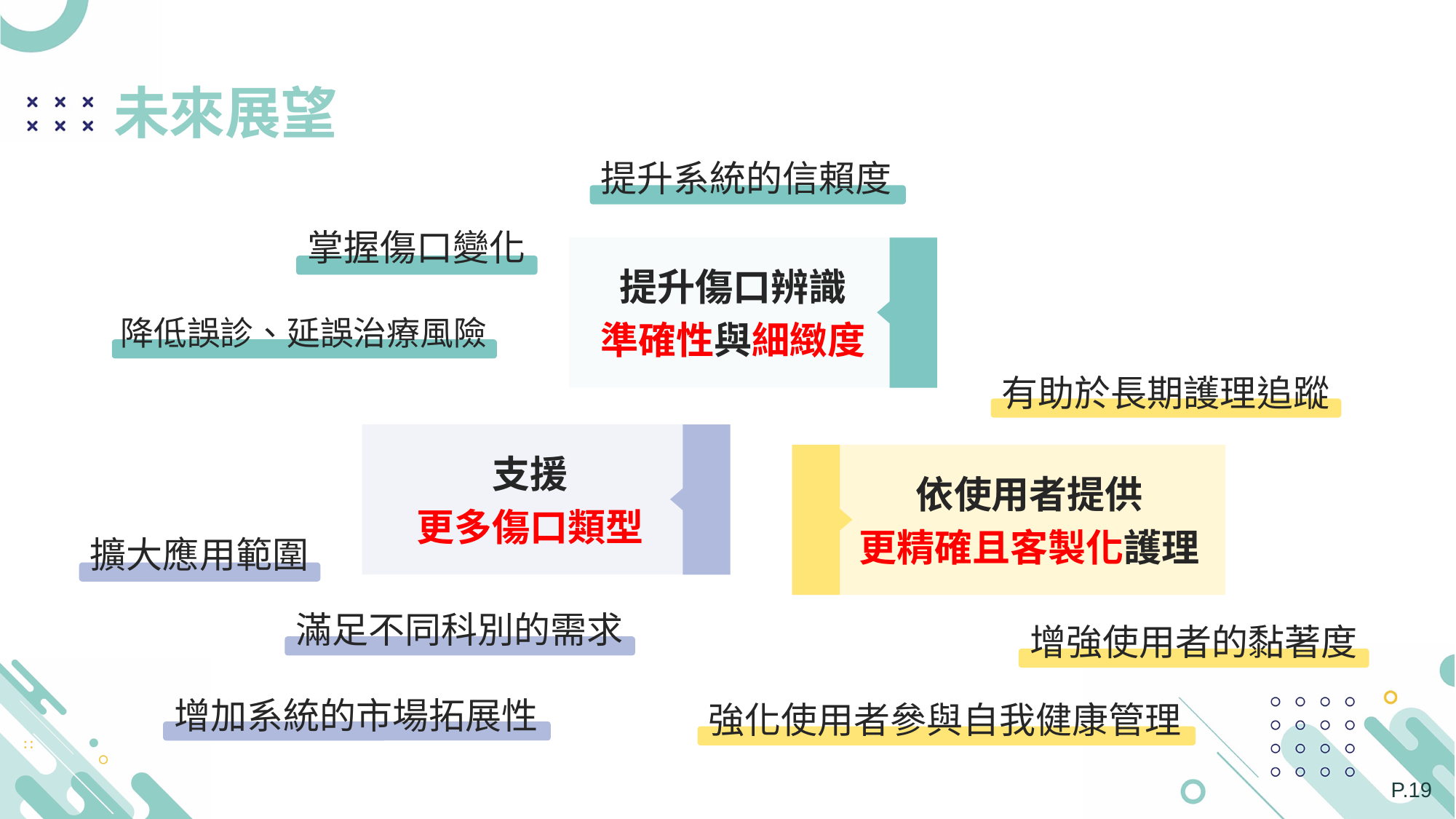

未來展望
提升系統的信賴度

掌握傷口變化

提升傷口辨識
準確性與細緻度

降低誤診、延誤治療風險

有助於長期護理追蹤

支援
更多傷口類型

依使用者提供
更精確且客製化護理

擴大應用範圍

滿足不同科別的需求
增強使用者的黏著度

增加系統的市場拓展性
強化使用者參與自我健康管理